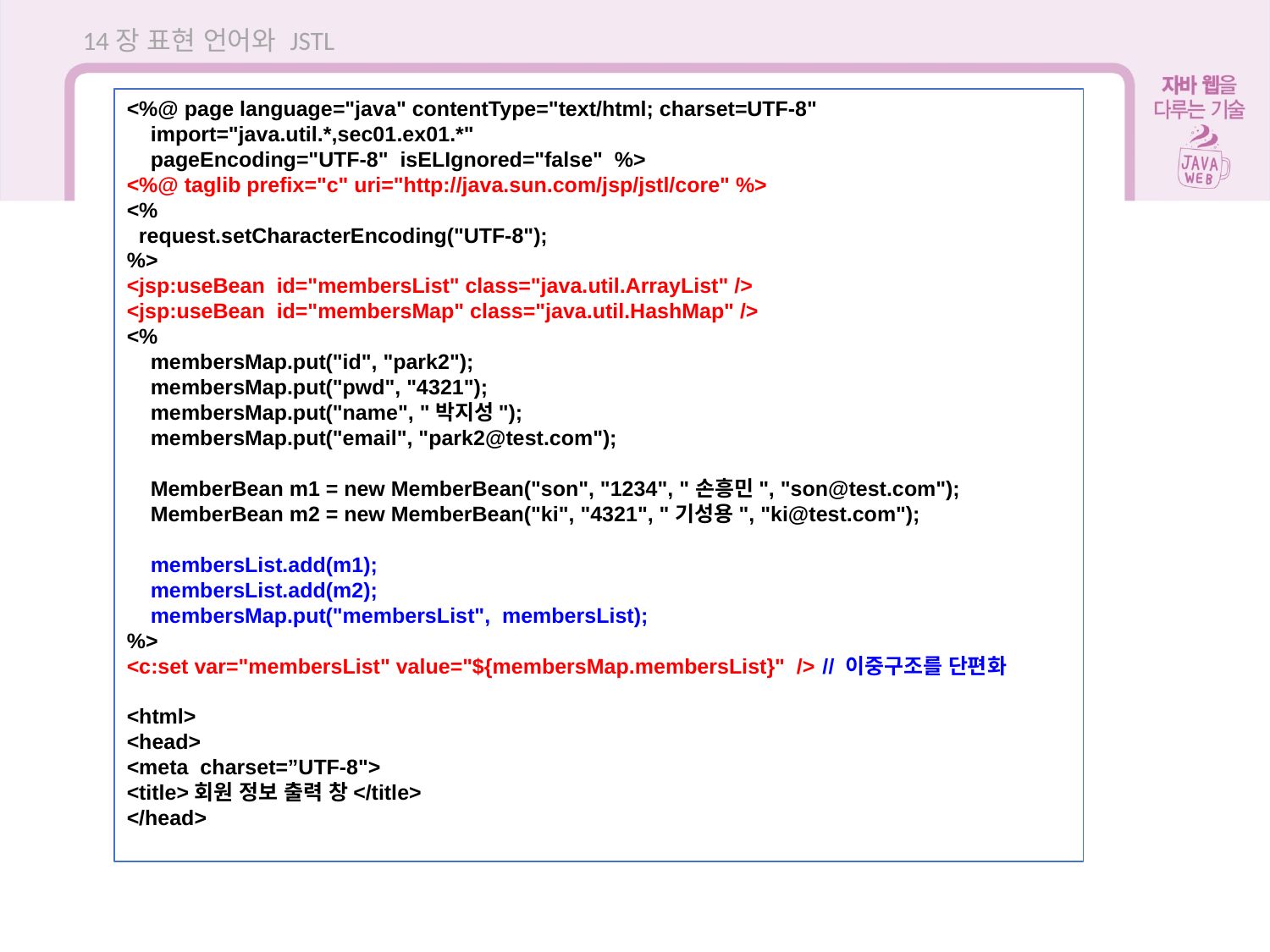

14장 표현 언어와 JSTL
<%@ page language="java" contentType="text/html; charset=UTF-8"
    import="java.util.*,sec01.ex01.*"
    pageEncoding="UTF-8"  isELIgnored="false"  %>
<%@ taglib prefix="c" uri="http://java.sun.com/jsp/jstl/core" %>
<%
  request.setCharacterEncoding("UTF-8");
%>
<jsp:useBean  id="membersList" class="java.util.ArrayList" />
<jsp:useBean  id="membersMap" class="java.util.HashMap" />
<%
    membersMap.put("id", "park2");
    membersMap.put("pwd", "4321");
    membersMap.put("name", "박지성");
    membersMap.put("email", "park2@test.com");

    MemberBean m1 = new MemberBean("son", "1234", "손흥민", "son@test.com");
    MemberBean m2 = new MemberBean("ki", "4321", "기성용", "ki@test.com");

    membersList.add(m1);
    membersList.add(m2);
    membersMap.put("membersList",  membersList);
%>
<c:set var="membersList" value="${membersMap.membersList}"  /> // 이중구조를 단편화

<html>
<head>
<meta  charset=”UTF-8">
<title>회원 정보 출력 창</title>
</head>